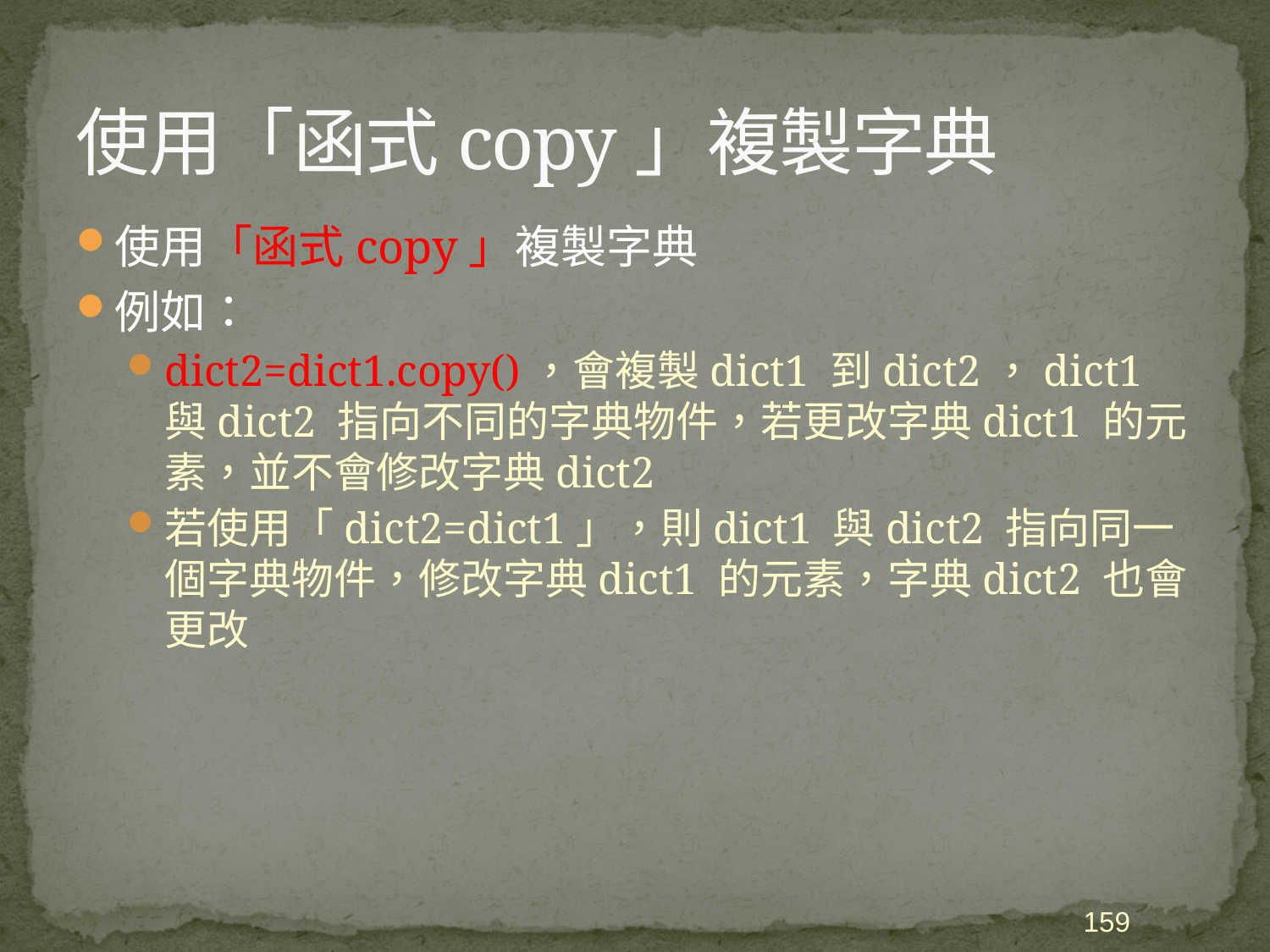

# 使用「函式copy」複製字典
使用「函式copy」複製字典
例如：
dict2=dict1.copy()，會複製dict1 到dict2，dict1 與dict2 指向不同的字典物件，若更改字典dict1 的元素，並不會修改字典dict2
若使用「dict2=dict1」，則dict1 與dict2 指向同一個字典物件，修改字典dict1 的元素，字典dict2 也會更改

159